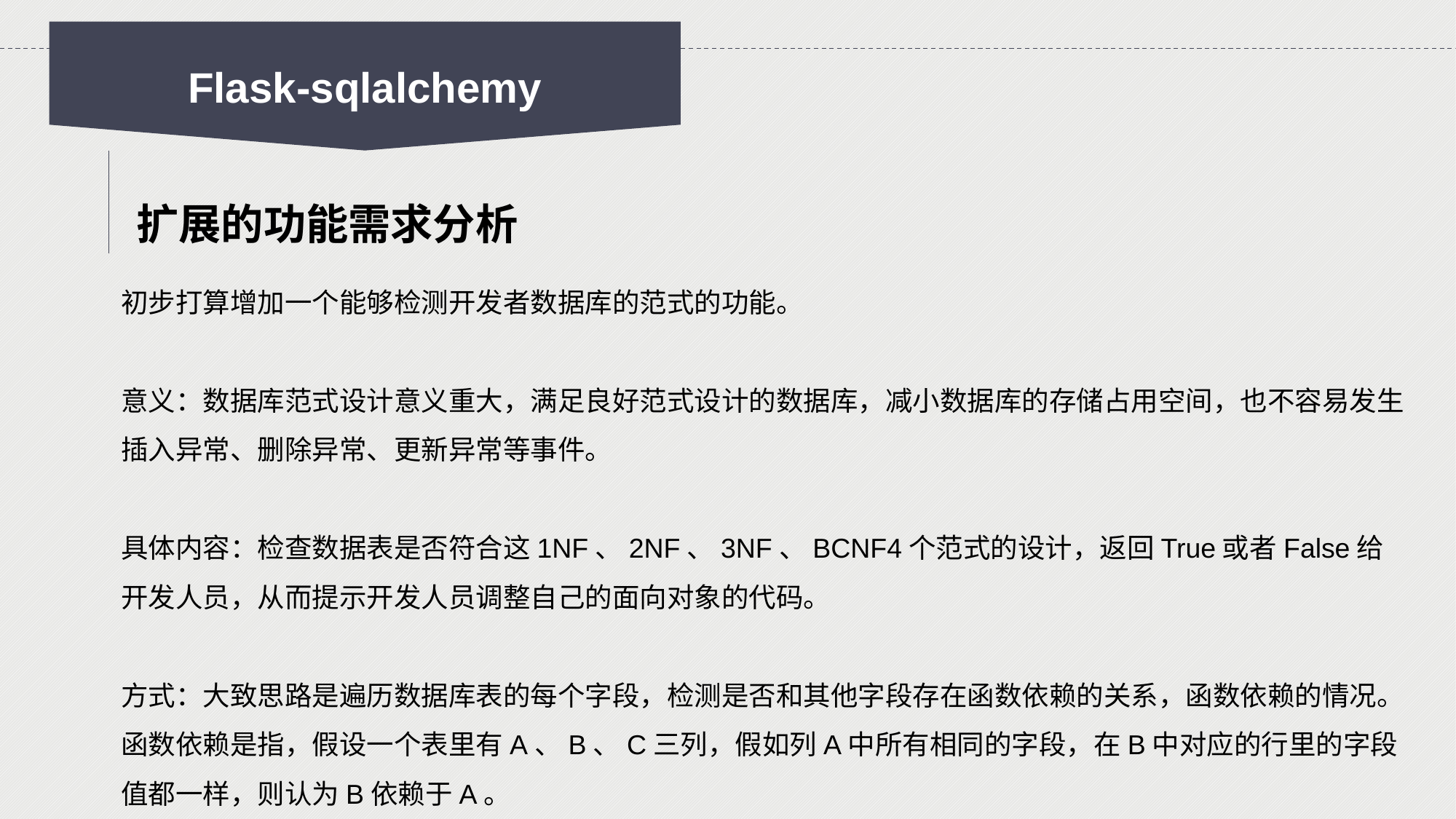

Flask-sqlalchemy
扩展的功能需求分析

初步打算增加一个能够检测开发者数据库的范式的功能。

意义：数据库范式设计意义重大，满足良好范式设计的数据库，减小数据库的存储占用空间，也不容易发生插入异常、删除异常、更新异常等事件。

具体内容：检查数据表是否符合这1NF、2NF、3NF、BCNF4个范式的设计，返回True或者False给开发人员，从而提示开发人员调整自己的面向对象的代码。

方式：大致思路是遍历数据库表的每个字段，检测是否和其他字段存在函数依赖的关系，函数依赖的情况。
函数依赖是指，假设一个表里有A、B、C三列，假如列A中所有相同的字段，在B中对应的行里的字段值都一样，则认为B依赖于A。